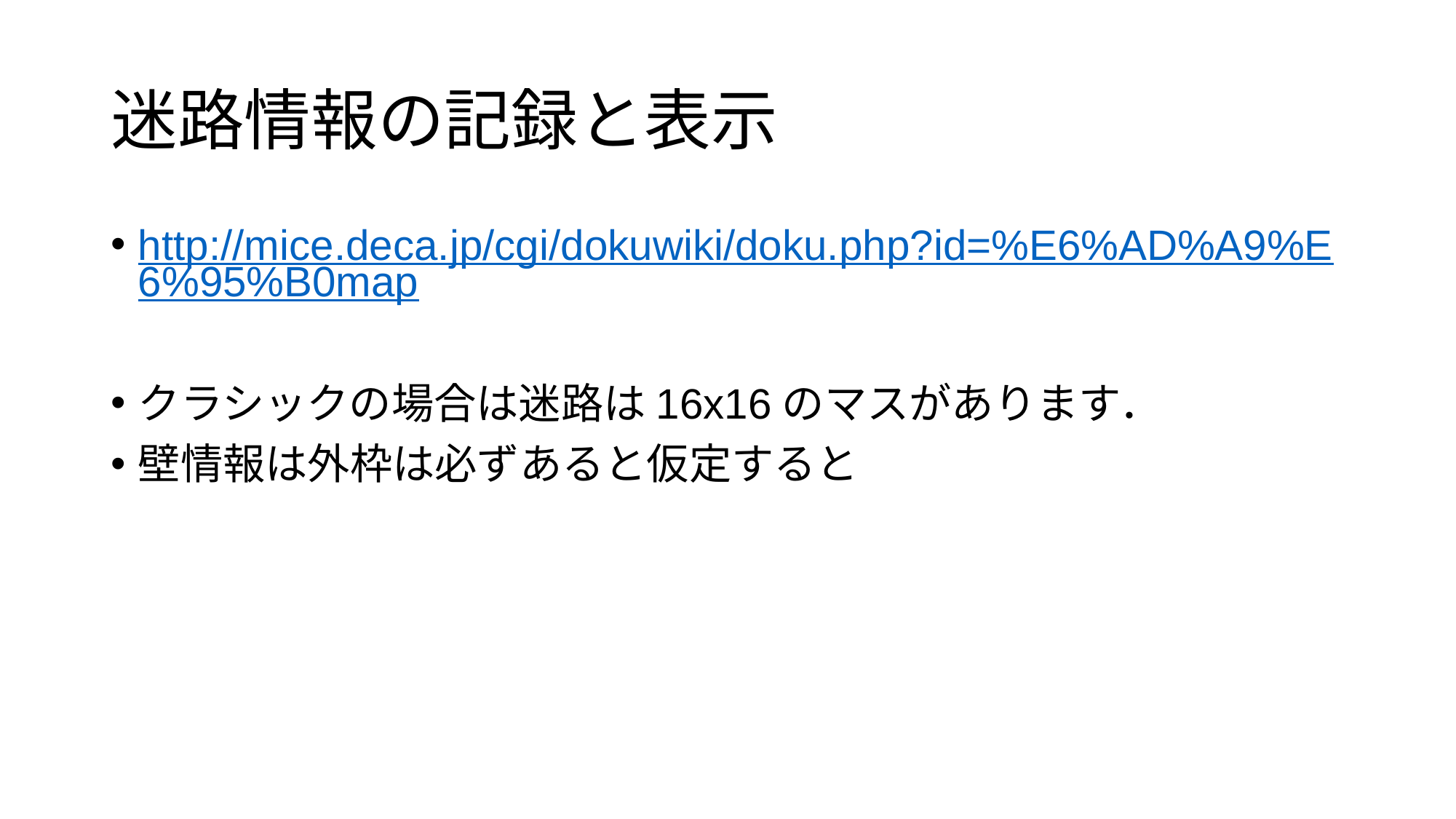

# 迷路情報の記録と表示
http://mice.deca.jp/cgi/dokuwiki/doku.php?id=%E6%AD%A9%E6%95%B0map

クラシックの場合は迷路は16x16のマスがあります．
壁情報は外枠は必ずあると仮定すると